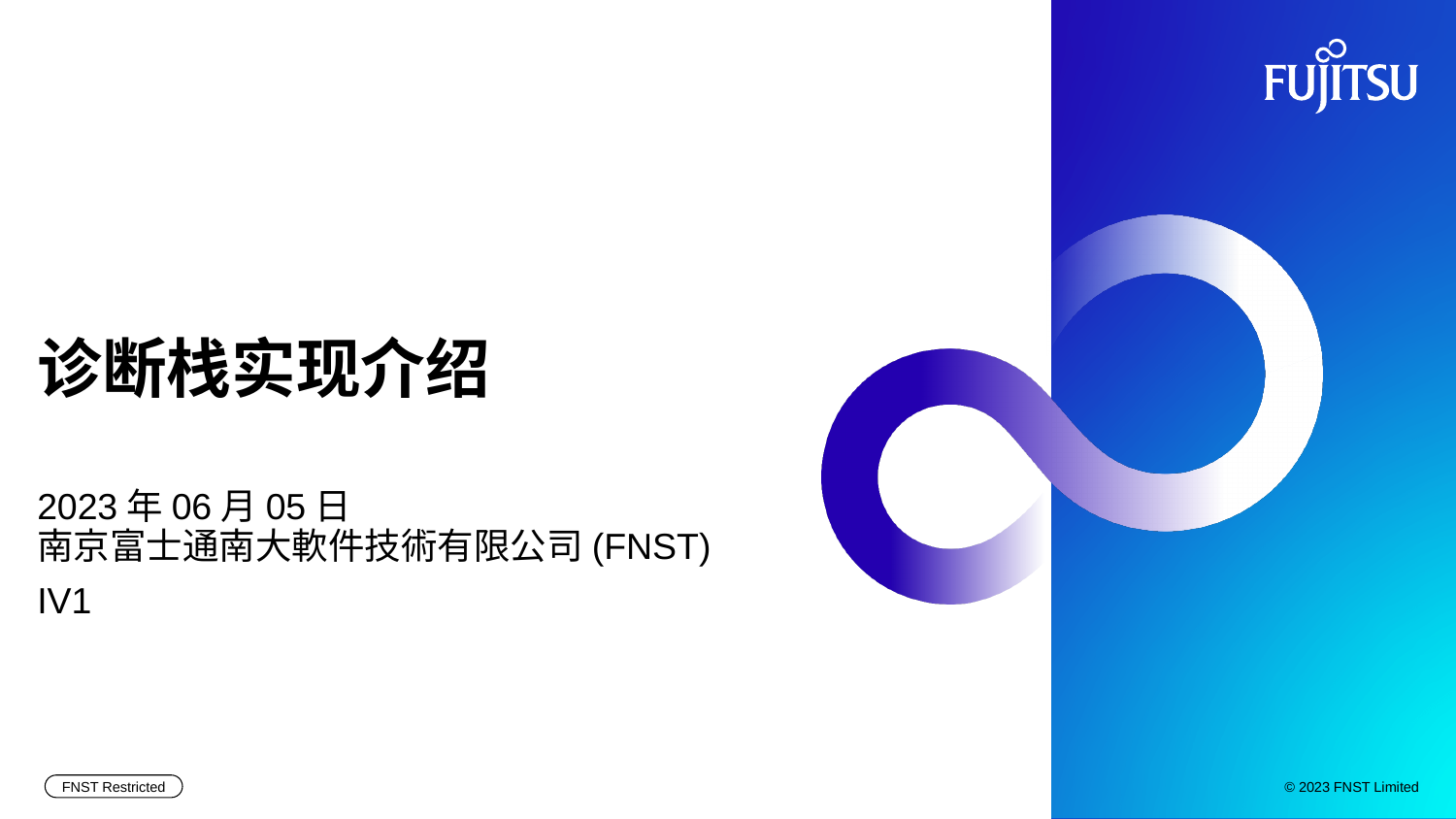

株式会社デンソーテン　御中
# 诊断栈实现介绍
2023年06月05日
南京富士通南大軟件技術有限公司(FNST)
IV1
© 2023 FNST Limited